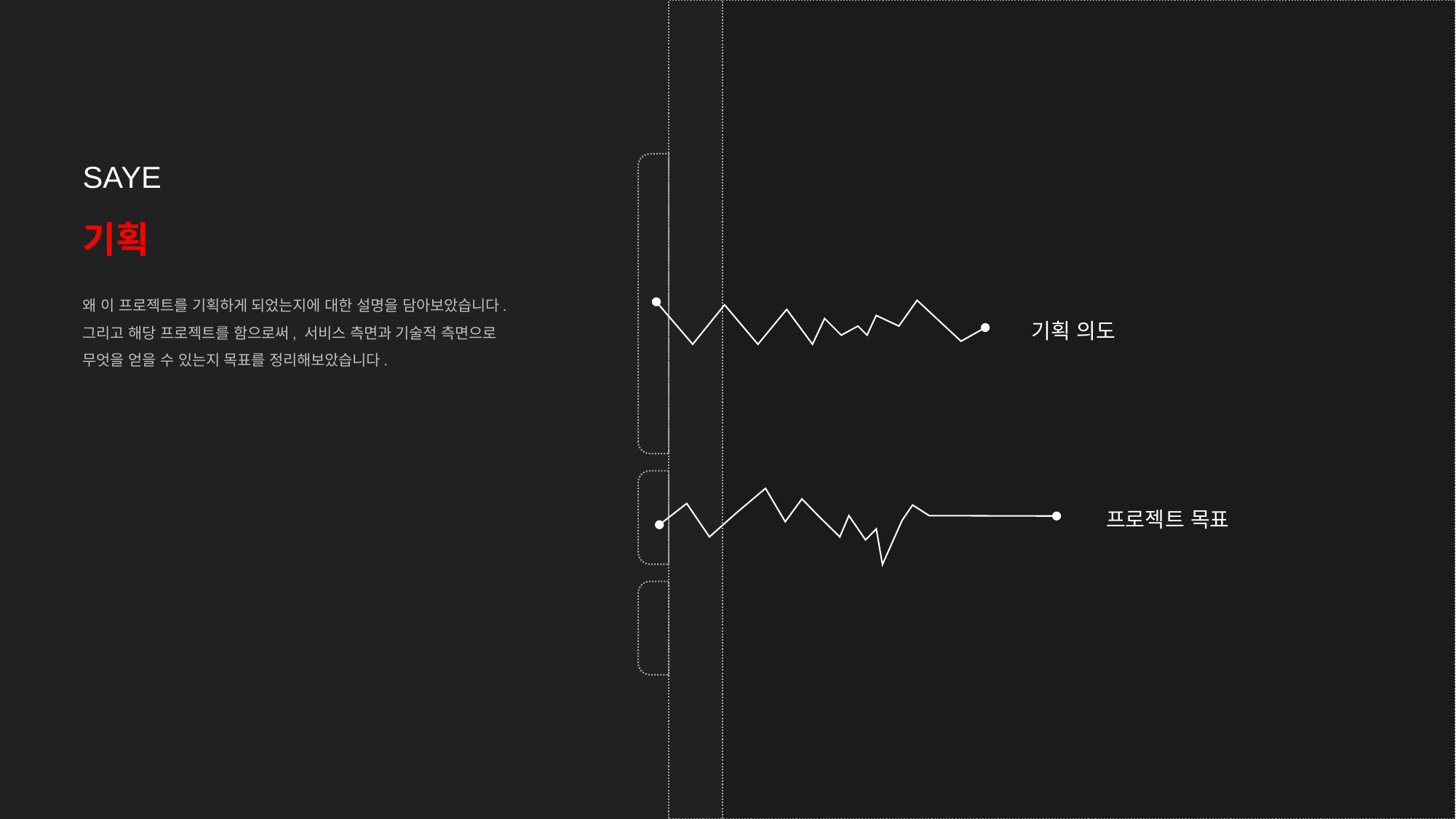

SAYE
기획

왜 이 프로젝트를 기획하게 되었는지에 대한 설명을 담아보았습니다. 그리고 해당 프로젝트를 함으로써, 서비스 측면과 기술적 측면으로 무엇을 얻을 수 있는지 목표를 정리해보았습니다.

기획 의도

프로젝트 목표